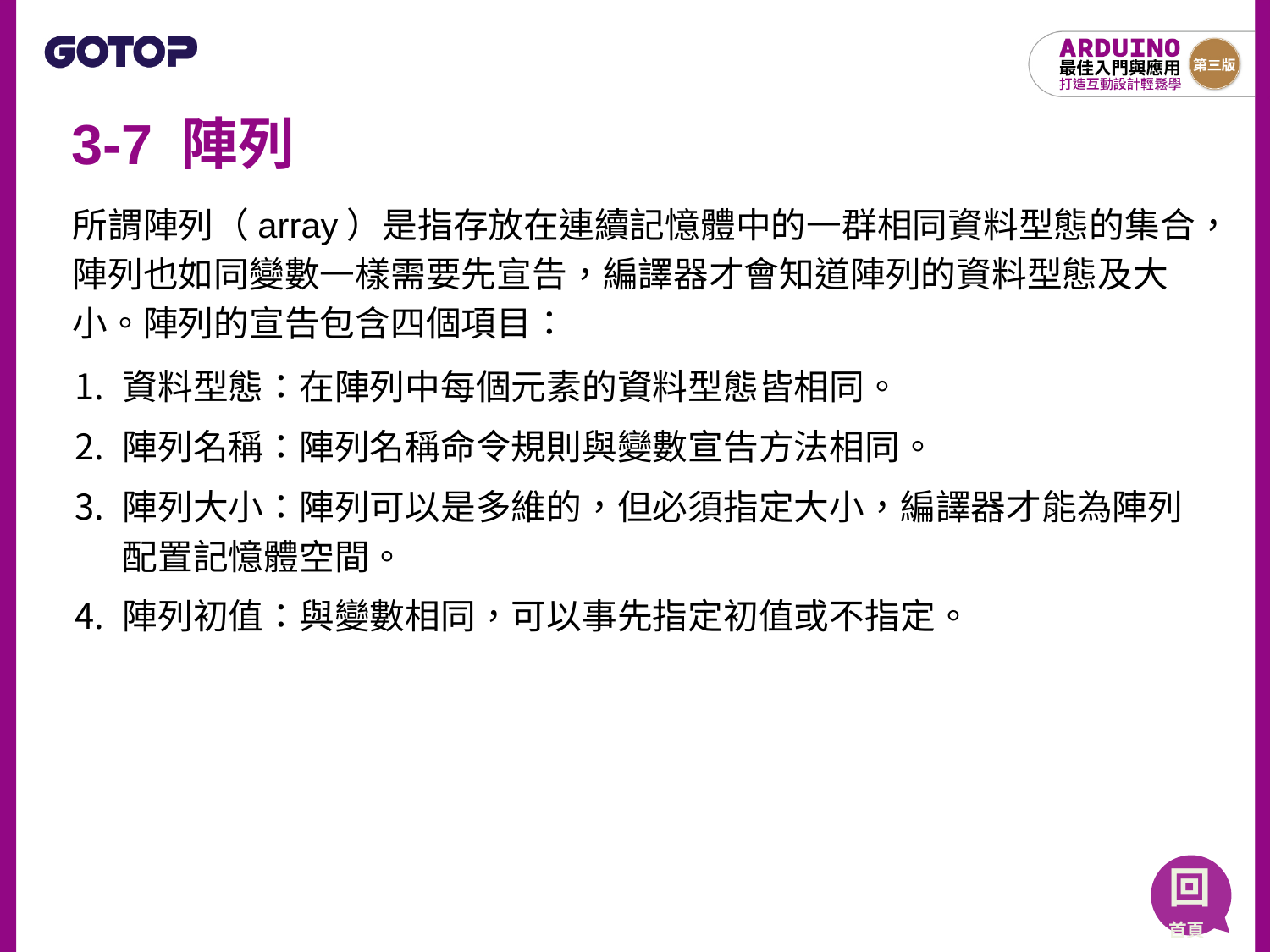

# 3-7 陣列
所謂陣列（array）是指存放在連續記憶體中的一群相同資料型態的集合，陣列也如同變數一樣需要先宣告，編譯器才會知道陣列的資料型態及大小。陣列的宣告包含四個項目：
資料型態：在陣列中每個元素的資料型態皆相同。
陣列名稱：陣列名稱命令規則與變數宣告方法相同。
陣列大小：陣列可以是多維的，但必須指定大小，編譯器才能為陣列配置記憶體空間。
陣列初值：與變數相同，可以事先指定初值或不指定。